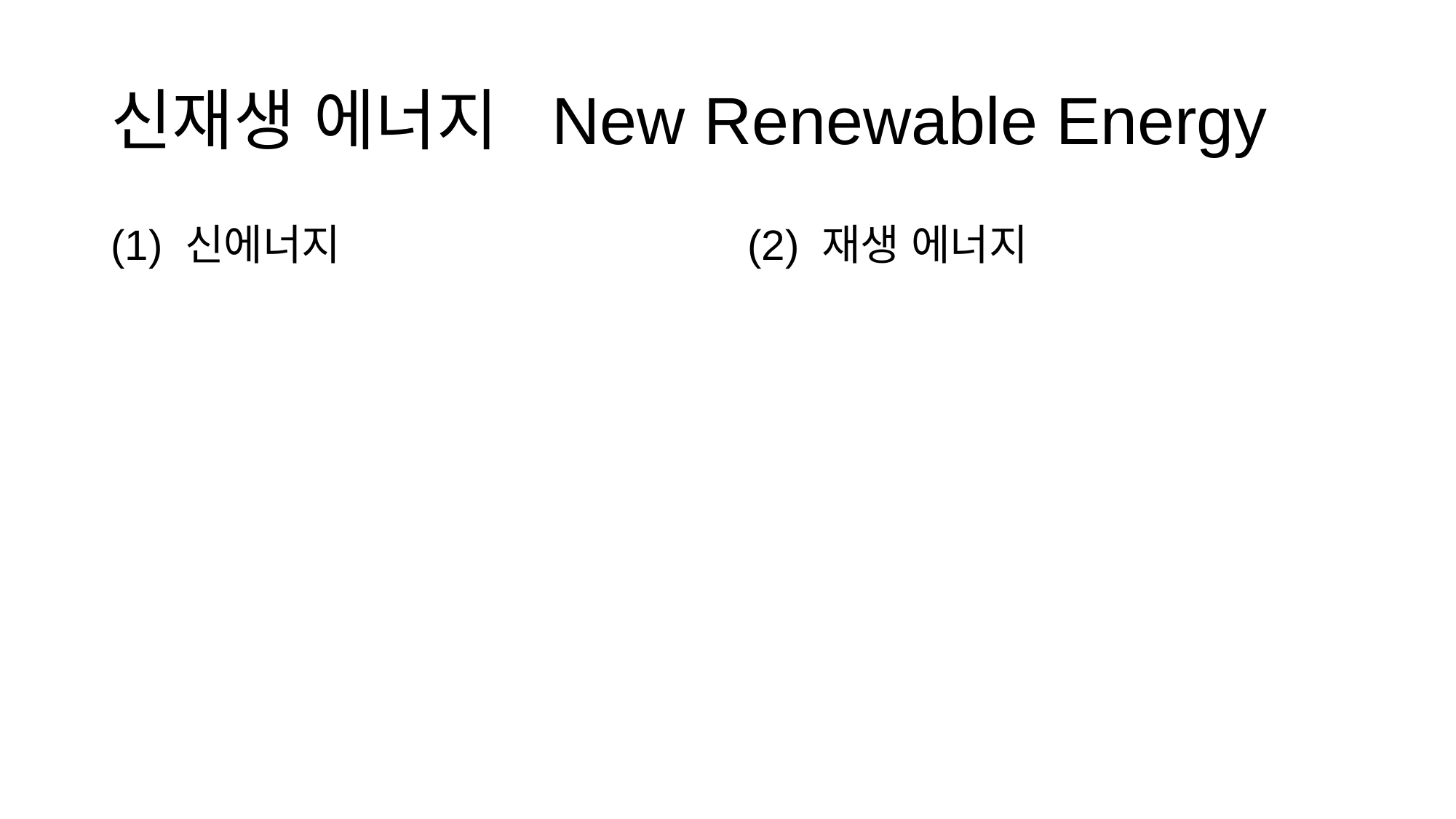

# 신재생 에너지  New Renewable Energy
(1) 신에너지
(2) 재생 에너지